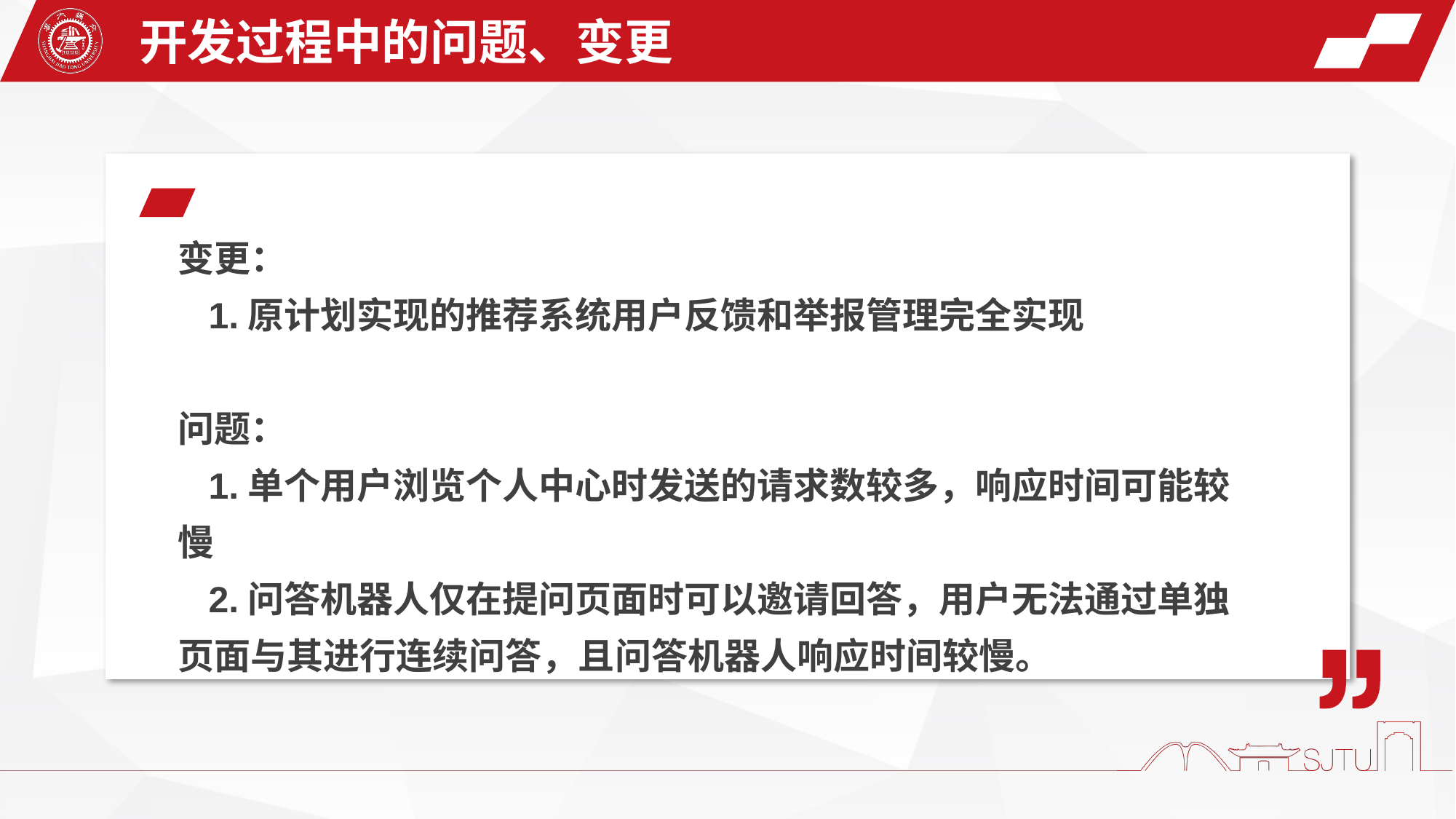

开发过程中的问题、变更

变更：
   1.原计划实现的推荐系统用户反馈和举报管理完全实现

问题：
   1.单个用户浏览个人中心时发送的请求数较多，响应时间可能较慢
   2.问答机器人仅在提问页面时可以邀请回答，用户无法通过单独页面与其进行连续问答，且问答机器人响应时间较慢。